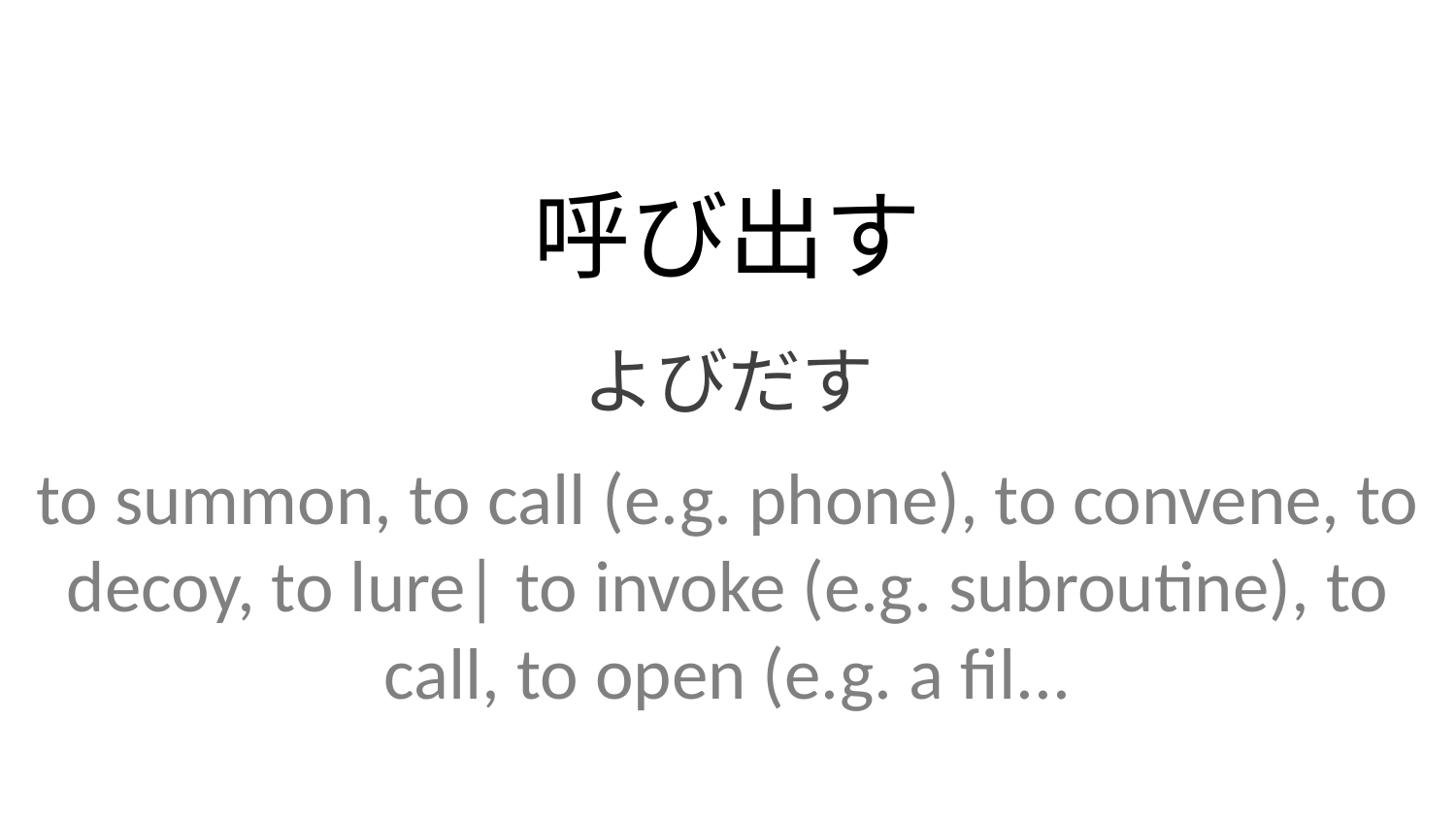

呼び出す

よびだす
to summon, to call (e.g. phone), to convene, to decoy, to lure| to invoke (e.g. subroutine), to call, to open (e.g. a fil...